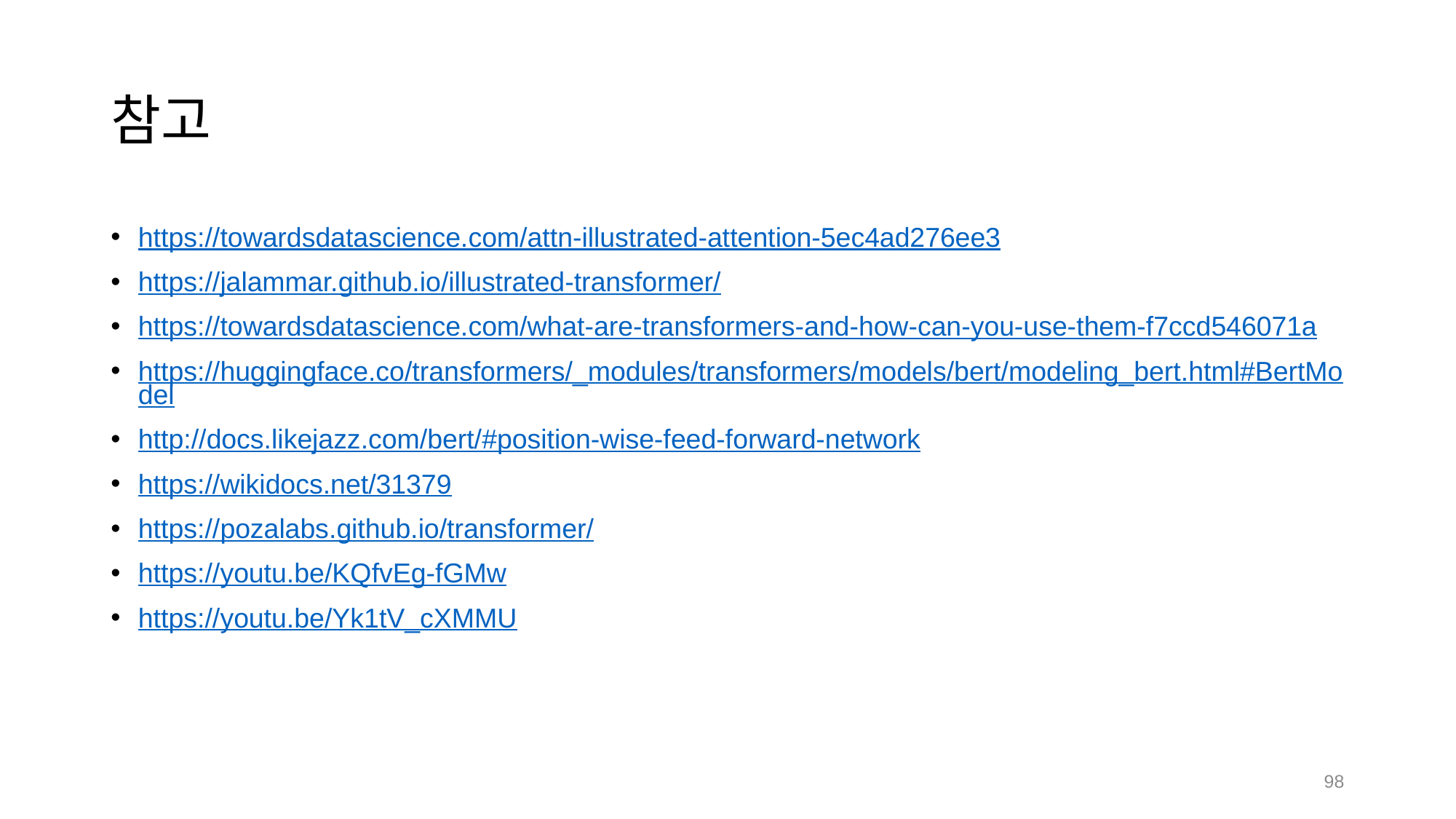

# 참고
https://towardsdatascience.com/attn-illustrated-attention-5ec4ad276ee3
https://jalammar.github.io/illustrated-transformer/
https://towardsdatascience.com/what-are-transformers-and-how-can-you-use-them-f7ccd546071a
https://huggingface.co/transformers/_modules/transformers/models/bert/modeling_bert.html#BertModel
http://docs.likejazz.com/bert/#position-wise-feed-forward-network
https://wikidocs.net/31379
https://pozalabs.github.io/transformer/
https://youtu.be/KQfvEg-fGMw
https://youtu.be/Yk1tV_cXMMU

98